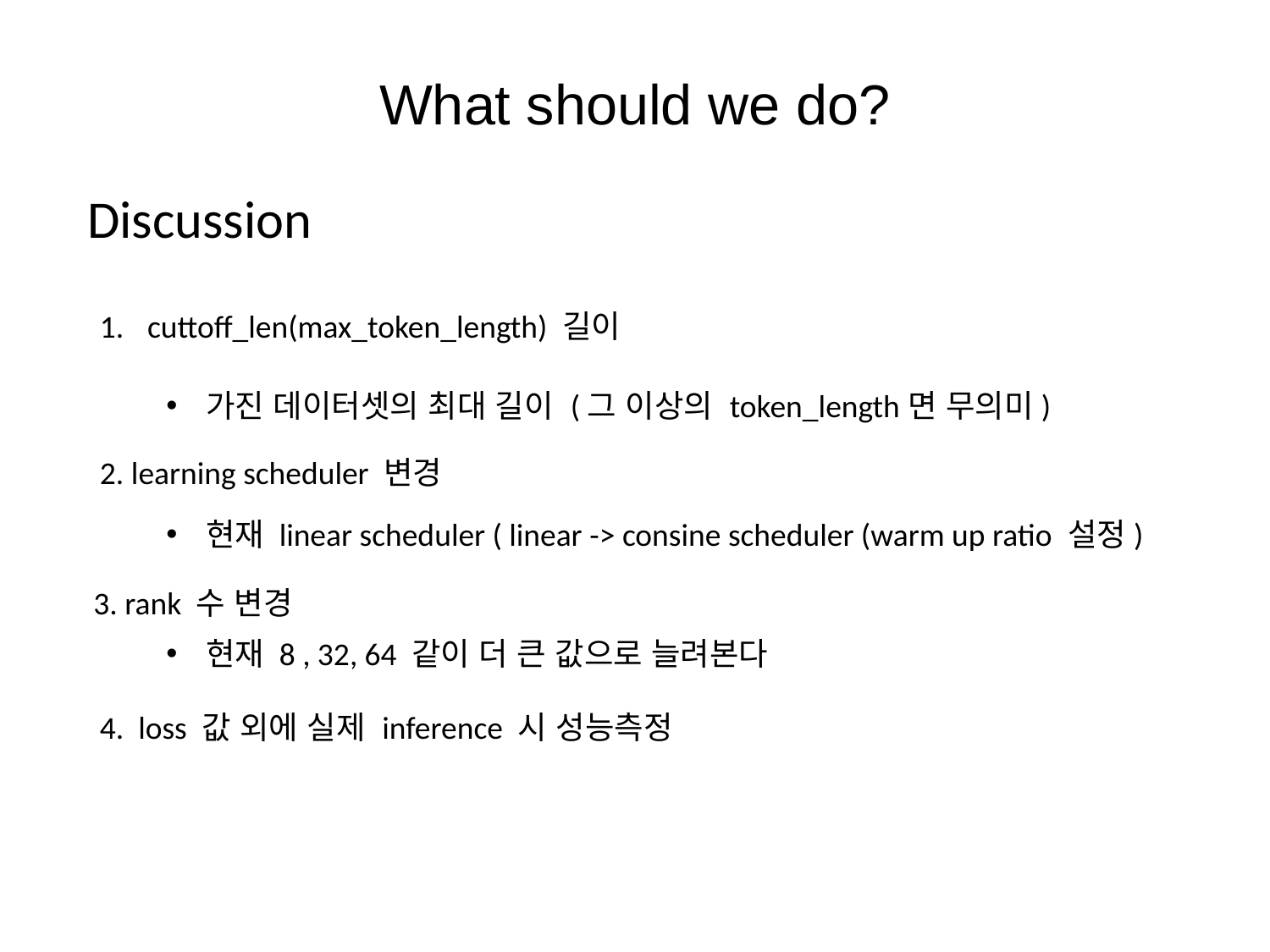

# What should we do?
Discussion

cuttoff_len(max_token_length) 길이

가진 데이터셋의 최대 길이 (그 이상의 token_length면 무의미)
2. learning scheduler 변경
현재 linear scheduler ( linear -> consine scheduler (warm up ratio 설정)
3. rank 수 변경

현재 8 , 32, 64 같이 더 큰 값으로 늘려본다
4.  loss 값 외에 실제 inference 시 성능측정